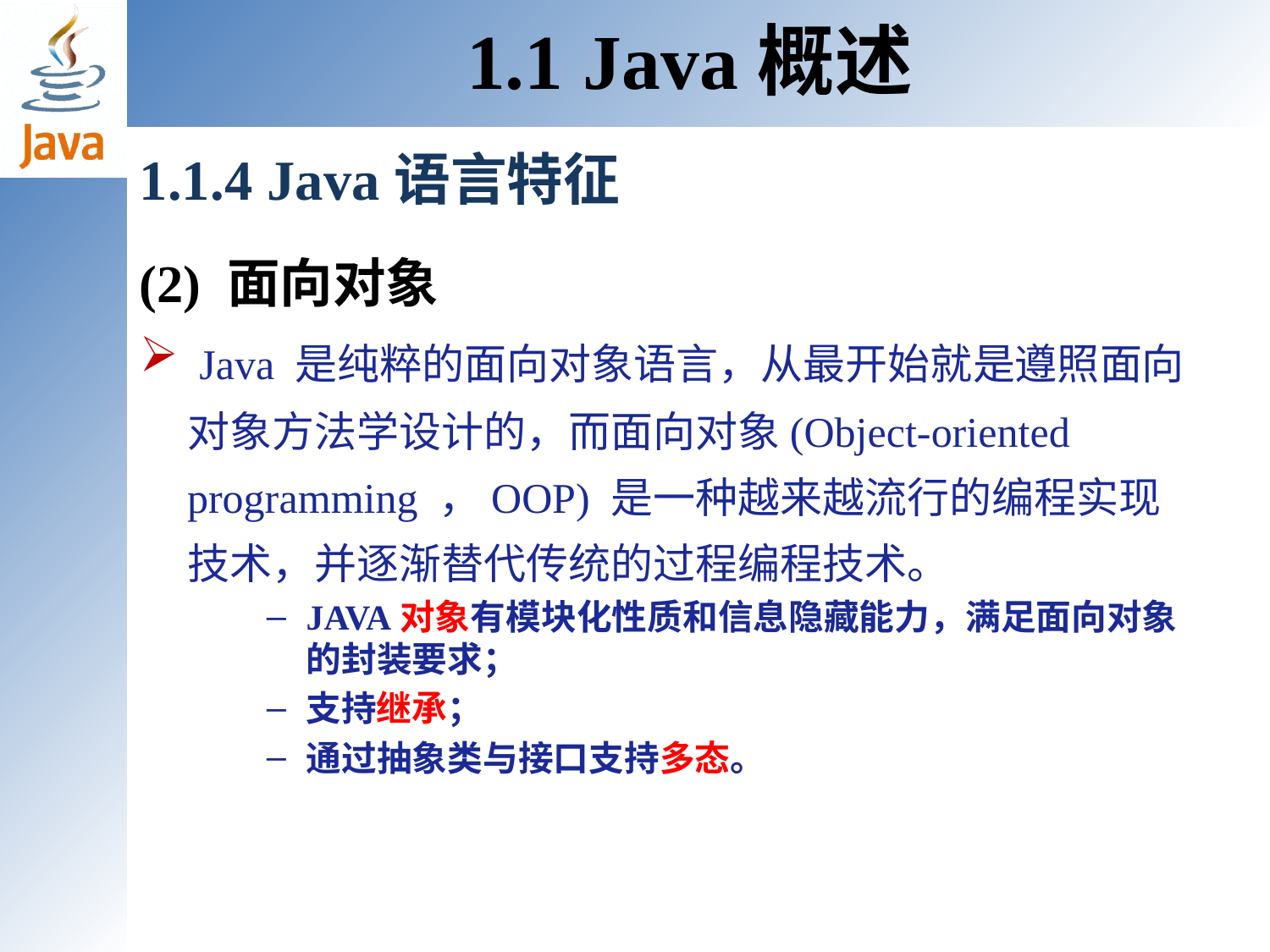

1.1 Java概述
1.1.4 Java语言特征
(2) 面向对象
 Java 是纯粹的面向对象语言，从最开始就是遵照面向对象方法学设计的，而面向对象(Object-oriented programming ，OOP) 是一种越来越流行的编程实现技术，并逐渐替代传统的过程编程技术。
JAVA对象有模块化性质和信息隐藏能力，满足面向对象的封装要求；
支持继承；
通过抽象类与接口支持多态。
31